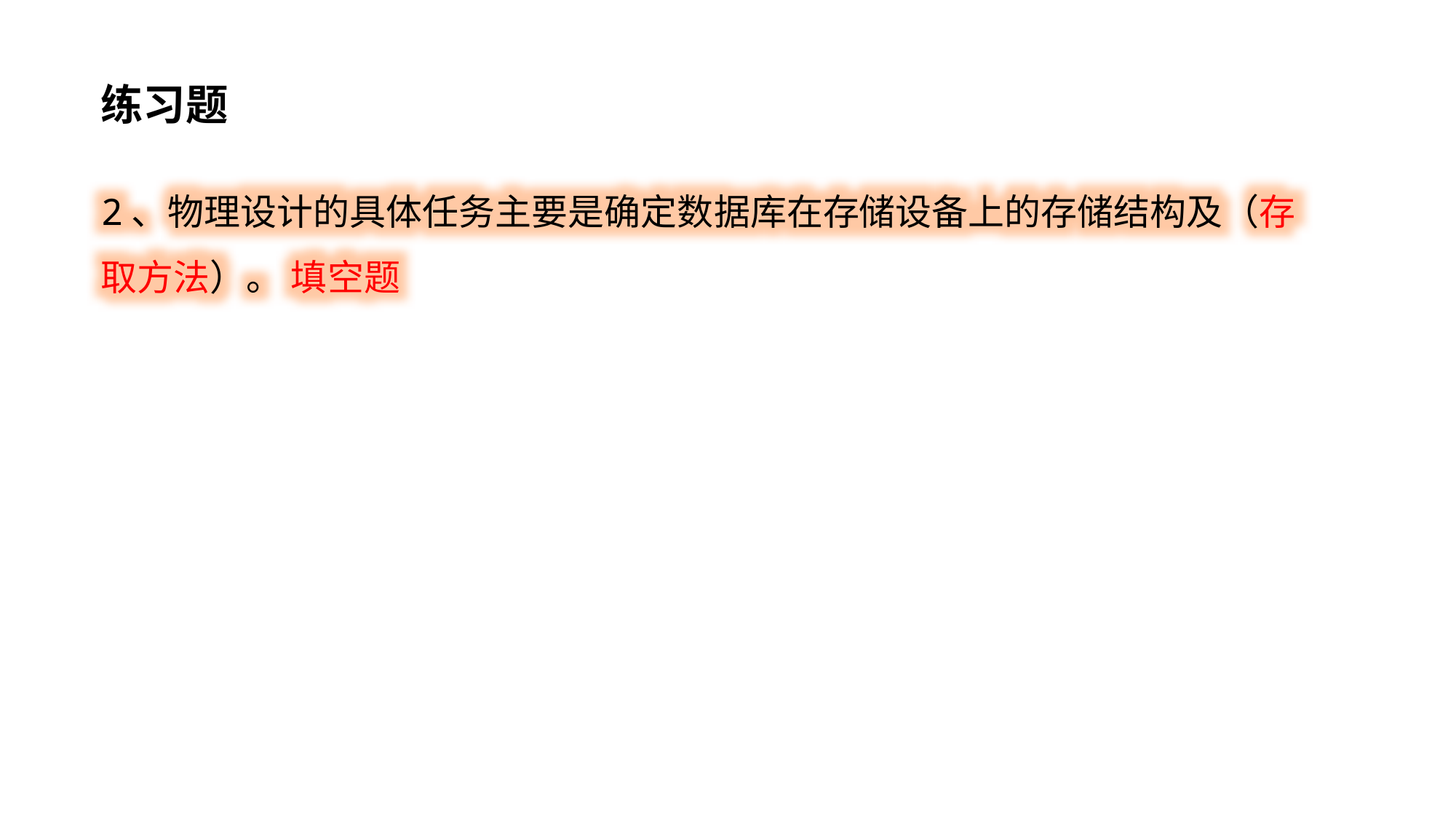

练习题
2、物理设计的具体任务主要是确定数据库在存储设备上的存储结构及（存取方法）。 填空题